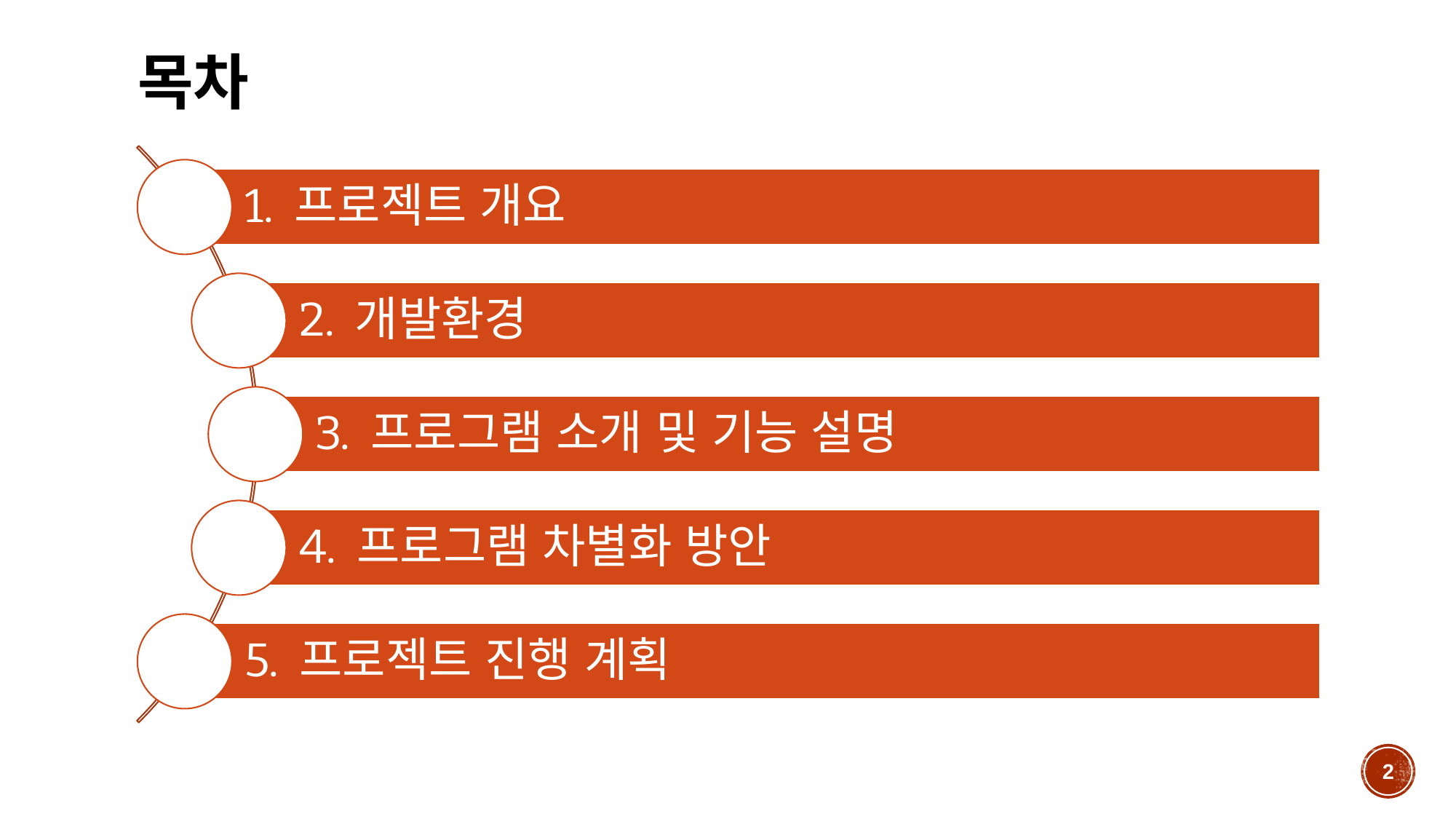

# 목차
1. 프로젝트 개요
2. 개발환경
3. 프로그램 소개 및 기능 설명
4. 프로그램 차별화 방안
5. 프로젝트 진행 계획
2